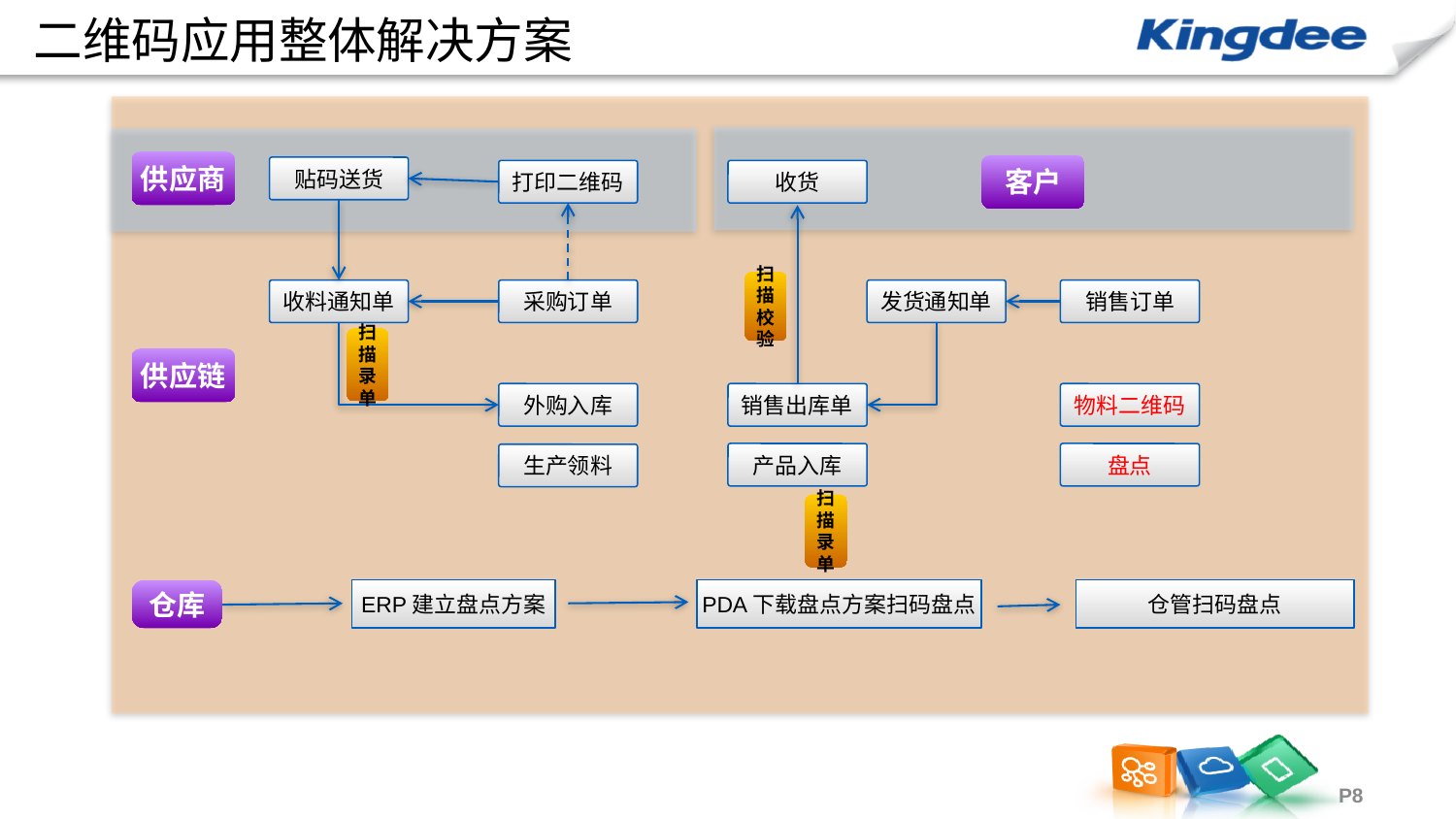

# 二维码应用整体解决方案

供应商
客户
贴码送货
打印二维码
收货
扫
描
校
验
收料通知单
采购订单
发货通知单
销售订单
扫
描
录
单
供应链
外购入库
销售出库单
物料二维码
产品入库
盘点
生产领料
扫
描
录
单
仓库
ERP建立盘点方案
PDA下载盘点方案扫码盘点
仓管扫码盘点